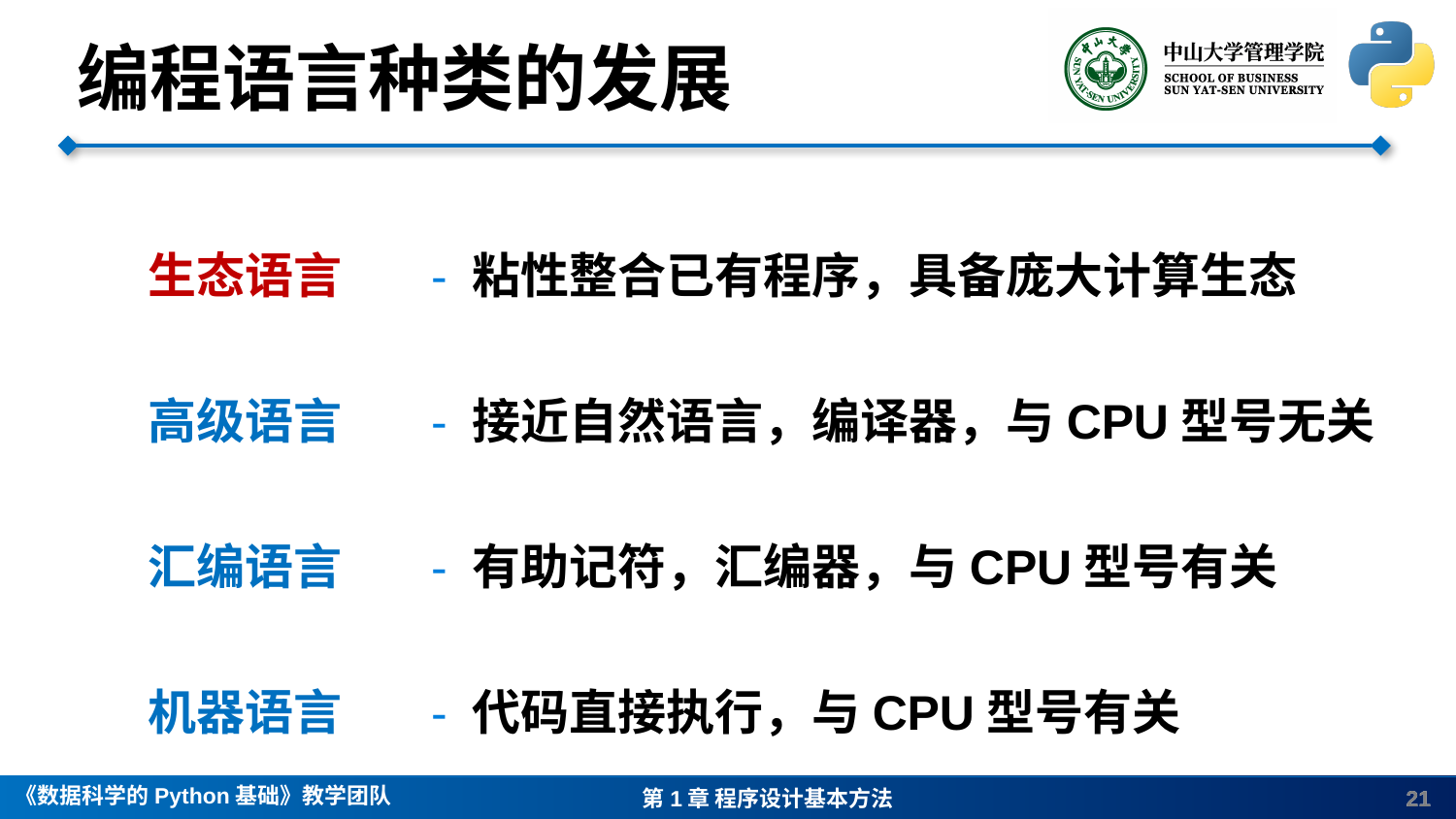

编程语言种类的发展
生态语言
高级语言
汇编语言
机器语言
- 粘性整合已有程序，具备庞大计算生态
- 接近自然语言，编译器，与CPU型号无关
- 有助记符，汇编器，与CPU型号有关
- 代码直接执行，与CPU型号有关
21